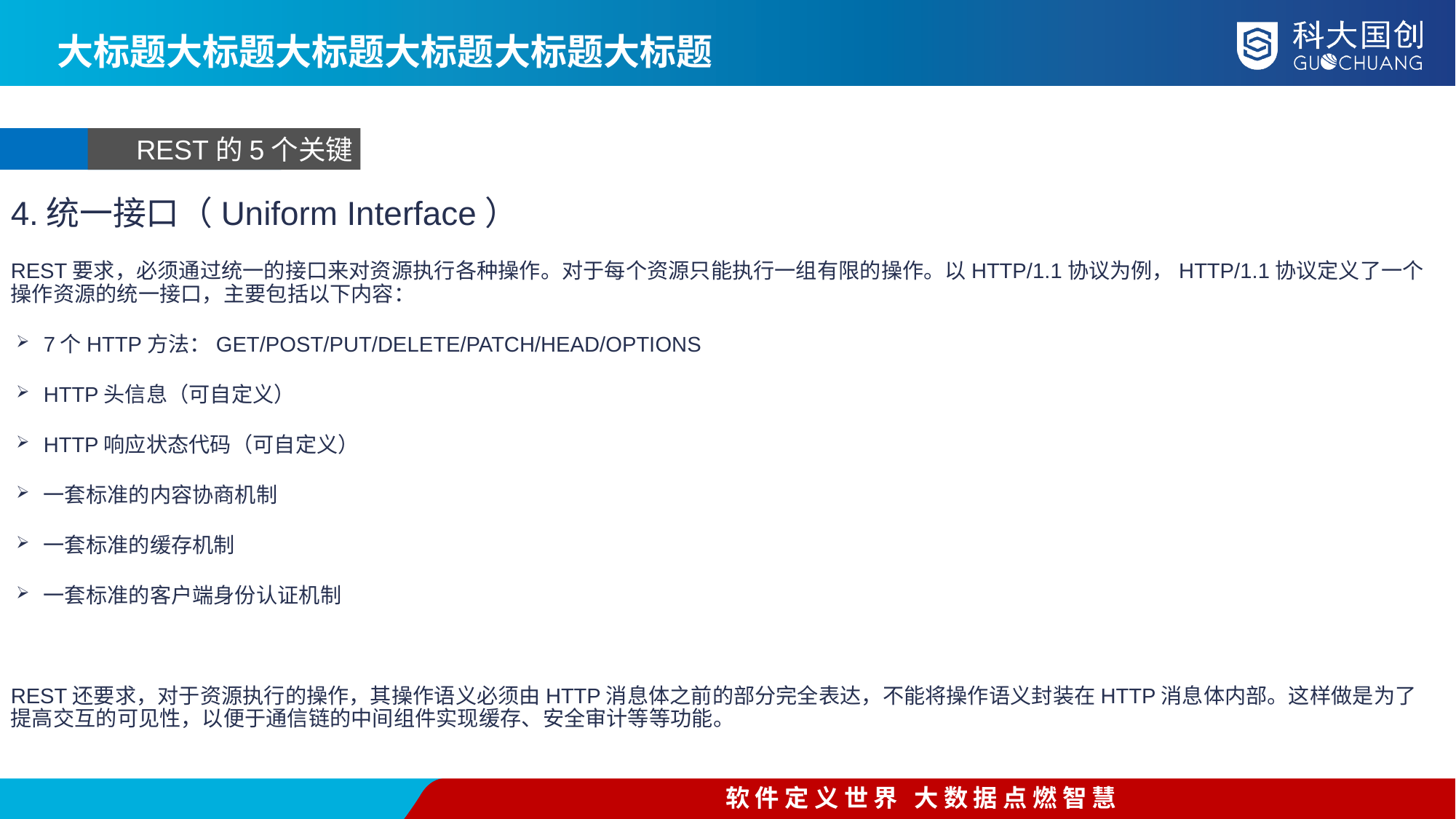

大标题大标题大标题大标题大标题大标题
REST的5个关键词

4.统一接口（Uniform Interface）
REST要求，必须通过统一的接口来对资源执行各种操作。对于每个资源只能执行一组有限的操作。以HTTP/1.1协议为例，HTTP/1.1协议定义了一个操作资源的统一接口，主要包括以下内容：
7个HTTP方法：GET/POST/PUT/DELETE/PATCH/HEAD/OPTIONS
HTTP头信息（可自定义）
HTTP响应状态代码（可自定义）
一套标准的内容协商机制
一套标准的缓存机制
一套标准的客户端身份认证机制

REST还要求，对于资源执行的操作，其操作语义必须由HTTP消息体之前的部分完全表达，不能将操作语义封装在HTTP消息体内部。这样做是为了提高交互的可见性，以便于通信链的中间组件实现缓存、安全审计等等功能。